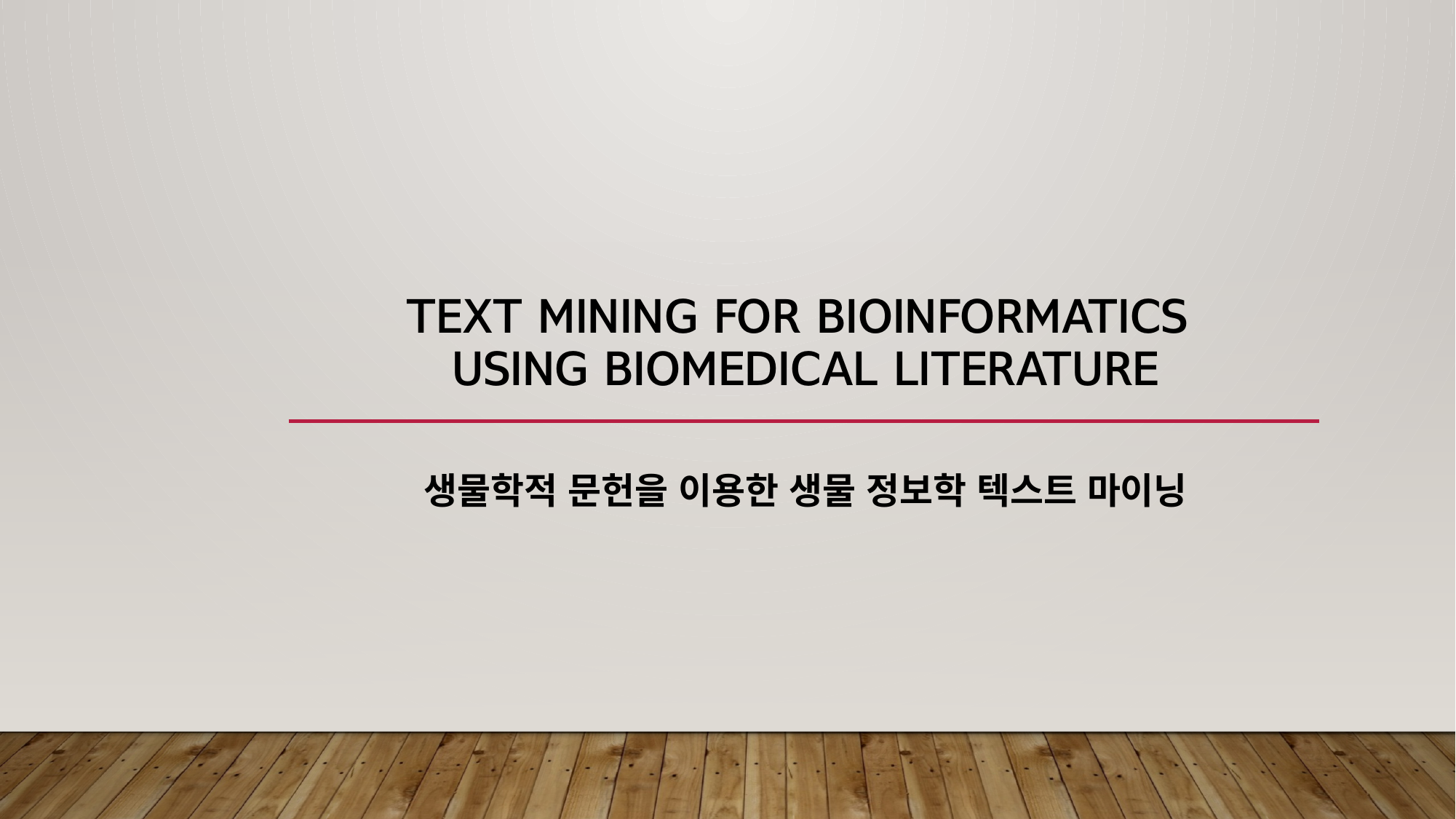

# Text Mining for Bioinformatics using Biomedical Literature
생물학적 문헌을 이용한 생물 정보학 텍스트 마이닝